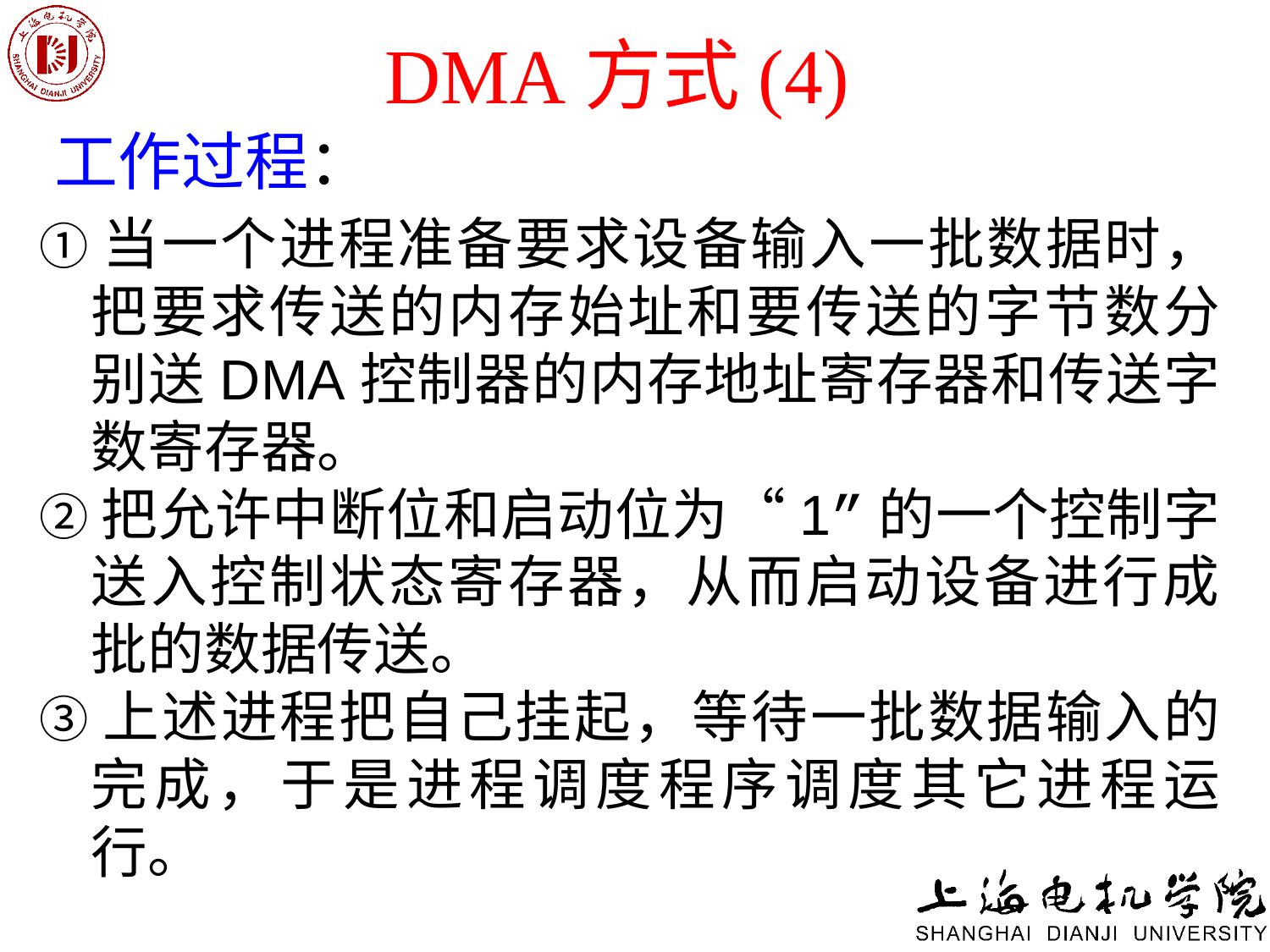

# DMA方式(4)
工作过程：
①当一个进程准备要求设备输入一批数据时，把要求传送的内存始址和要传送的字节数分别送DMA控制器的内存地址寄存器和传送字数寄存器。
②把允许中断位和启动位为“1”的一个控制字送入控制状态寄存器，从而启动设备进行成批的数据传送。
③上述进程把自己挂起，等待一批数据输入的完成，于是进程调度程序调度其它进程运行。